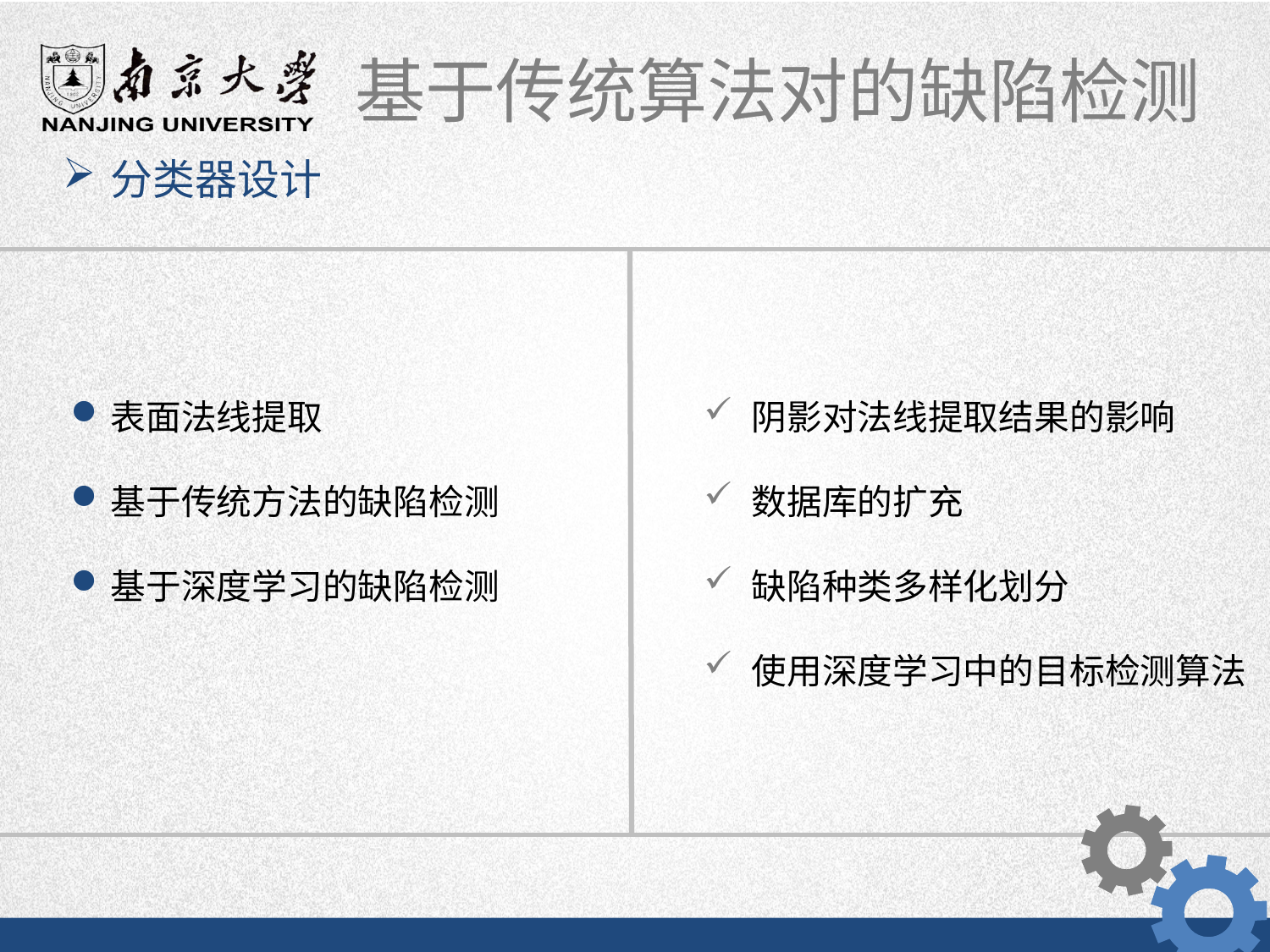

分类器设计
表面法线提取
基于传统方法的缺陷检测
基于深度学习的缺陷检测
阴影对法线提取结果的影响
数据库的扩充
缺陷种类多样化划分
使用深度学习中的目标检测算法